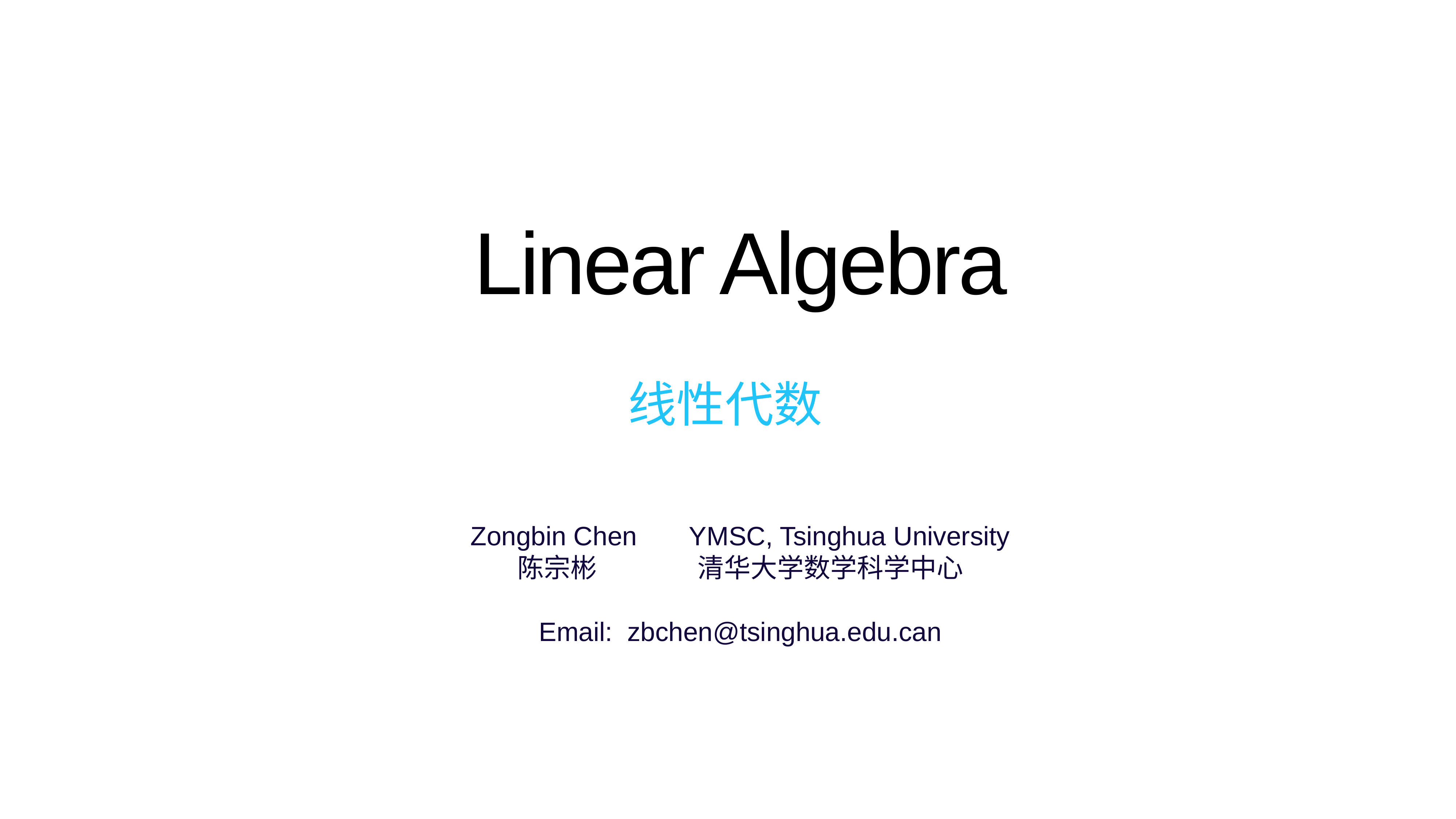

# Linear Algebra
线性代数
Zongbin Chen    	YMSC, Tsinghua University
陈宗彬                 清华大学数学科学中心

Email:  zbchen@tsinghua.edu.can